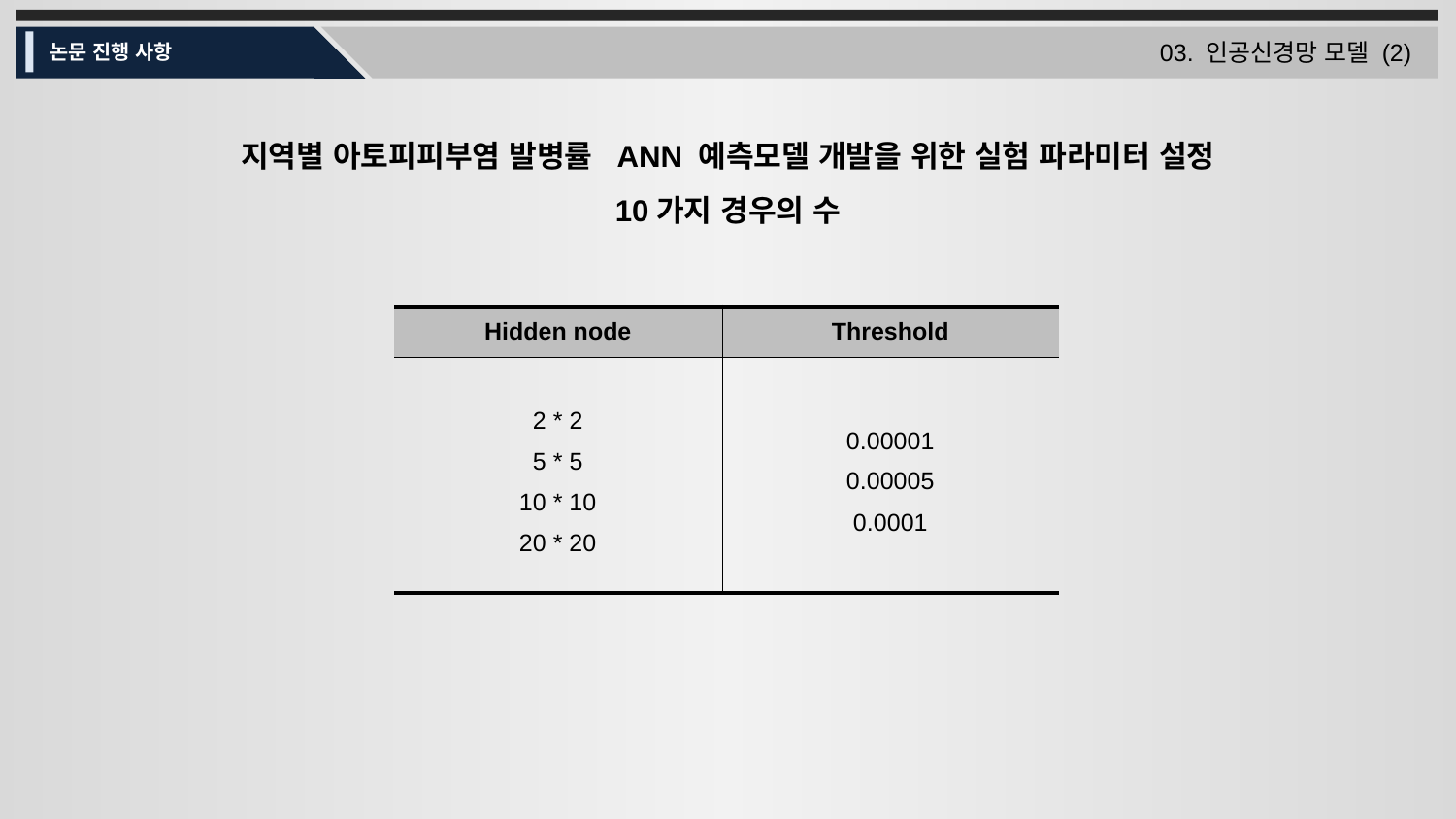

03. 인공신경망 모델 (2)

논문 진행 사항
지역별 아토피피부염 발병률  ANN 예측모델 개발을 위한 실험 파라미터 설정
10가지 경우의 수
| Hidden node | Threshold |
| --- | --- |
| 2 \* 2 5 \* 5 10 \* 10 20 \* 20 | 0.00001 0.00005 0.0001 |